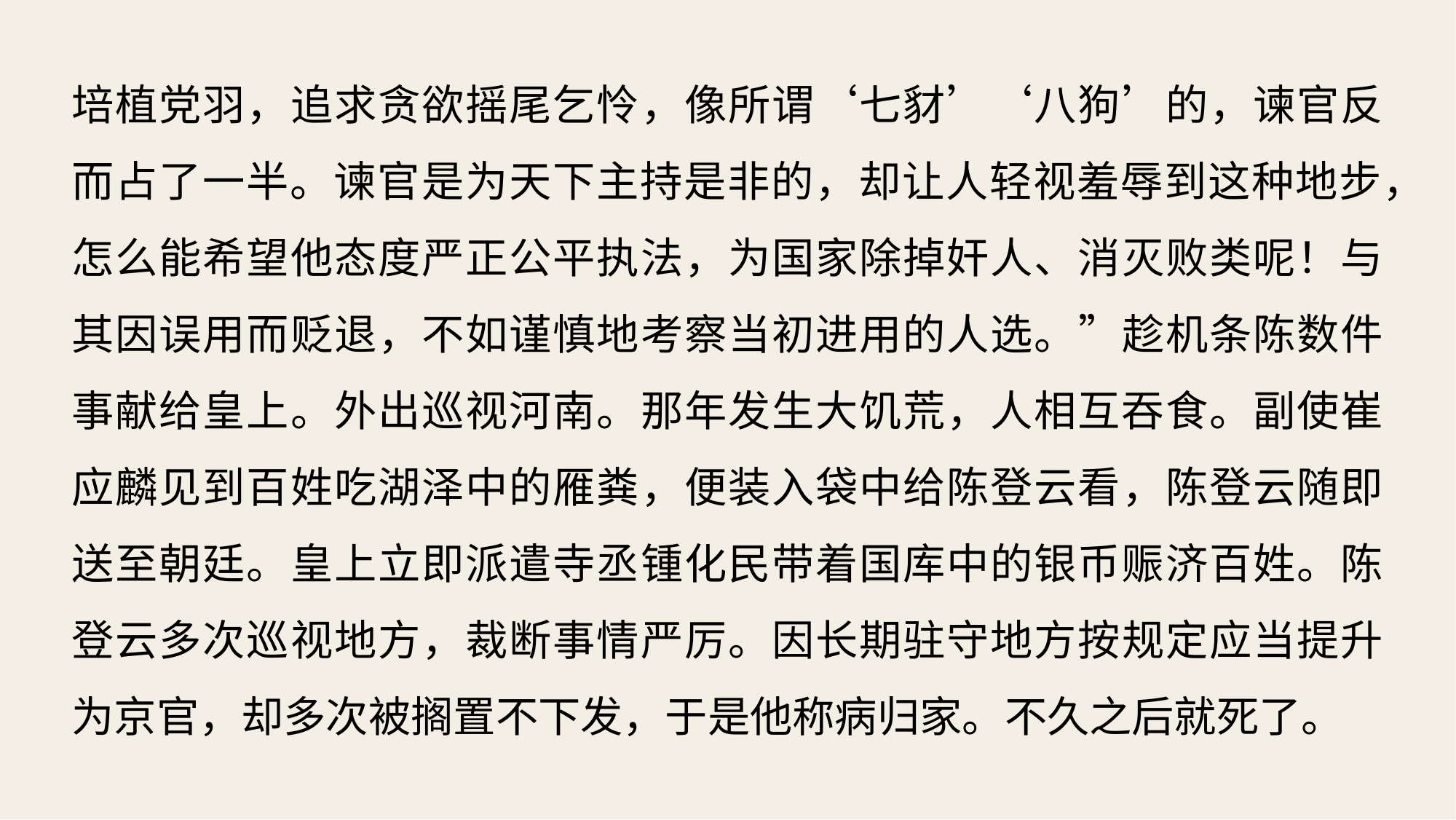

培植党羽，追求贪欲摇尾乞怜，像所谓‘七豺’‘八狗’的，谏官反而占了一半。谏官是为天下主持是非的，却让人轻视羞辱到这种地步，怎么能希望他态度严正公平执法，为国家除掉奸人、消灭败类呢！与其因误用而贬退，不如谨慎地考察当初进用的人选。”趁机条陈数件事献给皇上。外出巡视河南。那年发生大饥荒，人相互吞食。副使崔应麟见到百姓吃湖泽中的雁粪，便装入袋中给陈登云看，陈登云随即送至朝廷。皇上立即派遣寺丞锺化民带着国库中的银币赈济百姓。陈登云多次巡视地方，裁断事情严厉。因长期驻守地方按规定应当提升为京官，却多次被搁置不下发，于是他称病归家。不久之后就死了。